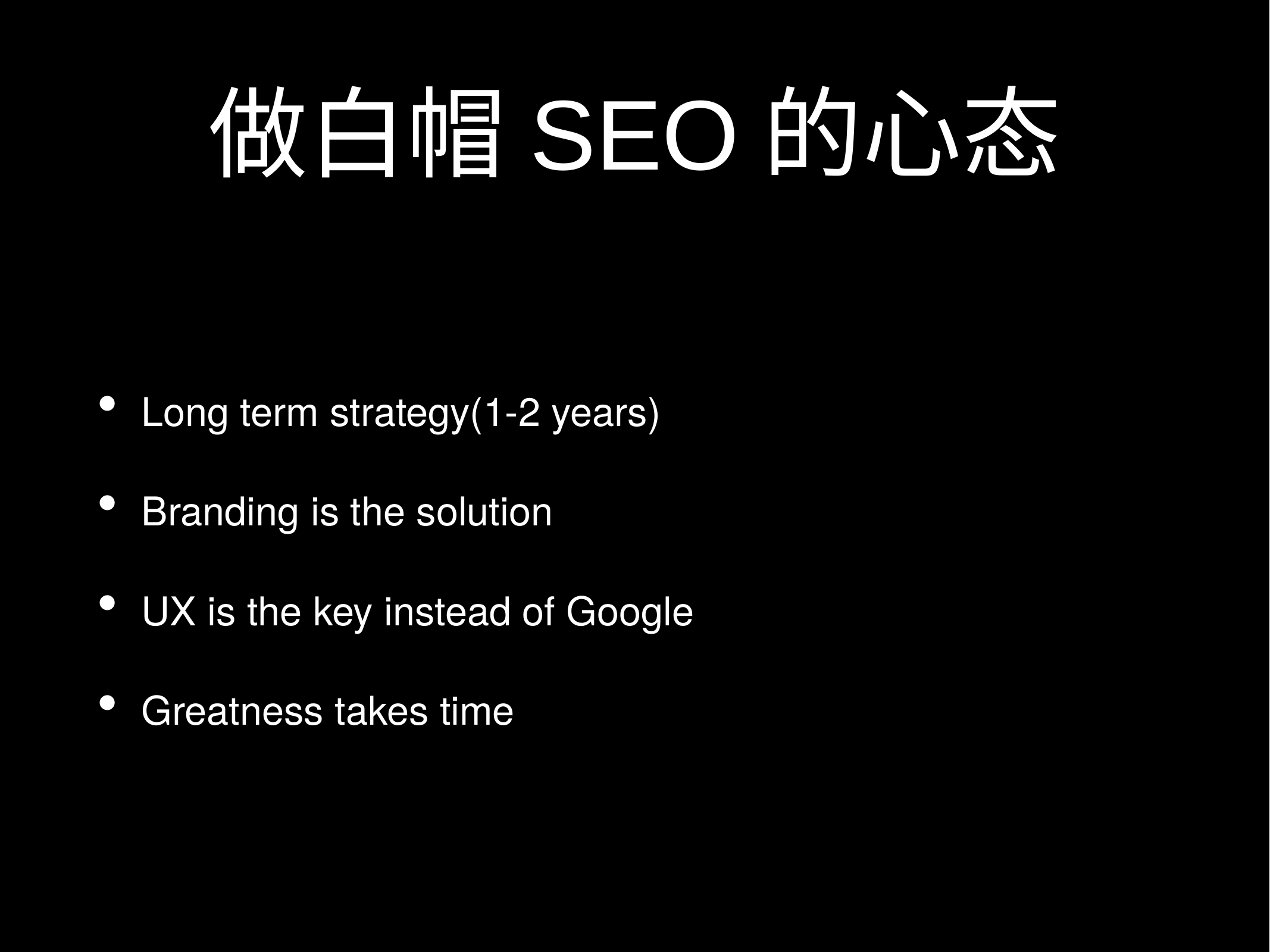

# 做白帽SEO的心态
Long term strategy(1-2 years)
Branding is the solution
UX is the key instead of Google
Greatness takes time